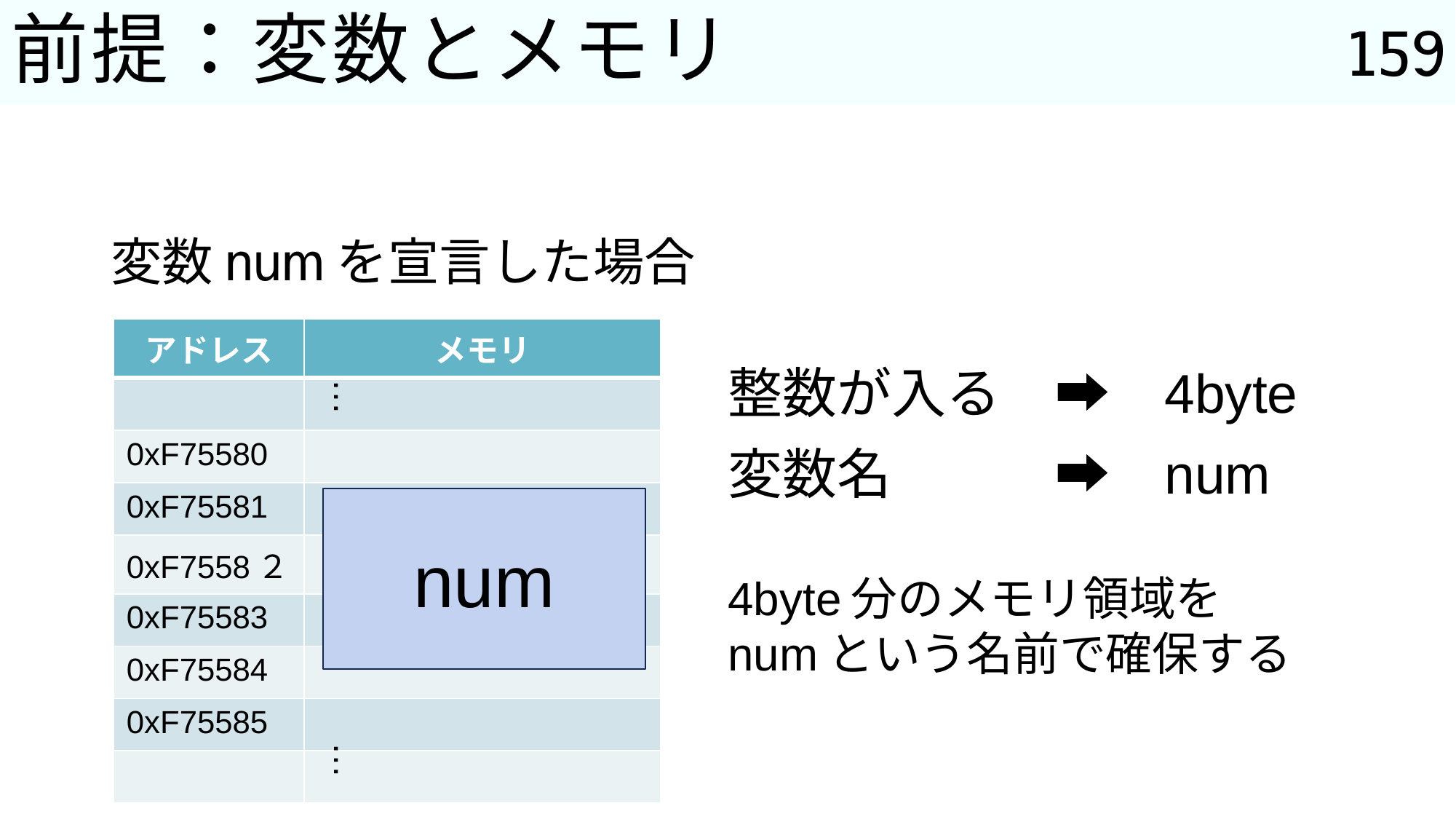

159
# 前提：変数とメモリ
変数numを宣言した場合
| アドレス | メモリ |
| --- | --- |
|  |  |
| 0xF75580 |  |
| 0xF75581 |  |
| 0xF7558２ |  |
| 0xF75583 |  |
| 0xF75584 |  |
| 0xF75585 |  |
|  |  |
整数が入る	➡	4byte
変数名		➡	num
…
num
4byte分のメモリ領域を
numという名前で確保する
…